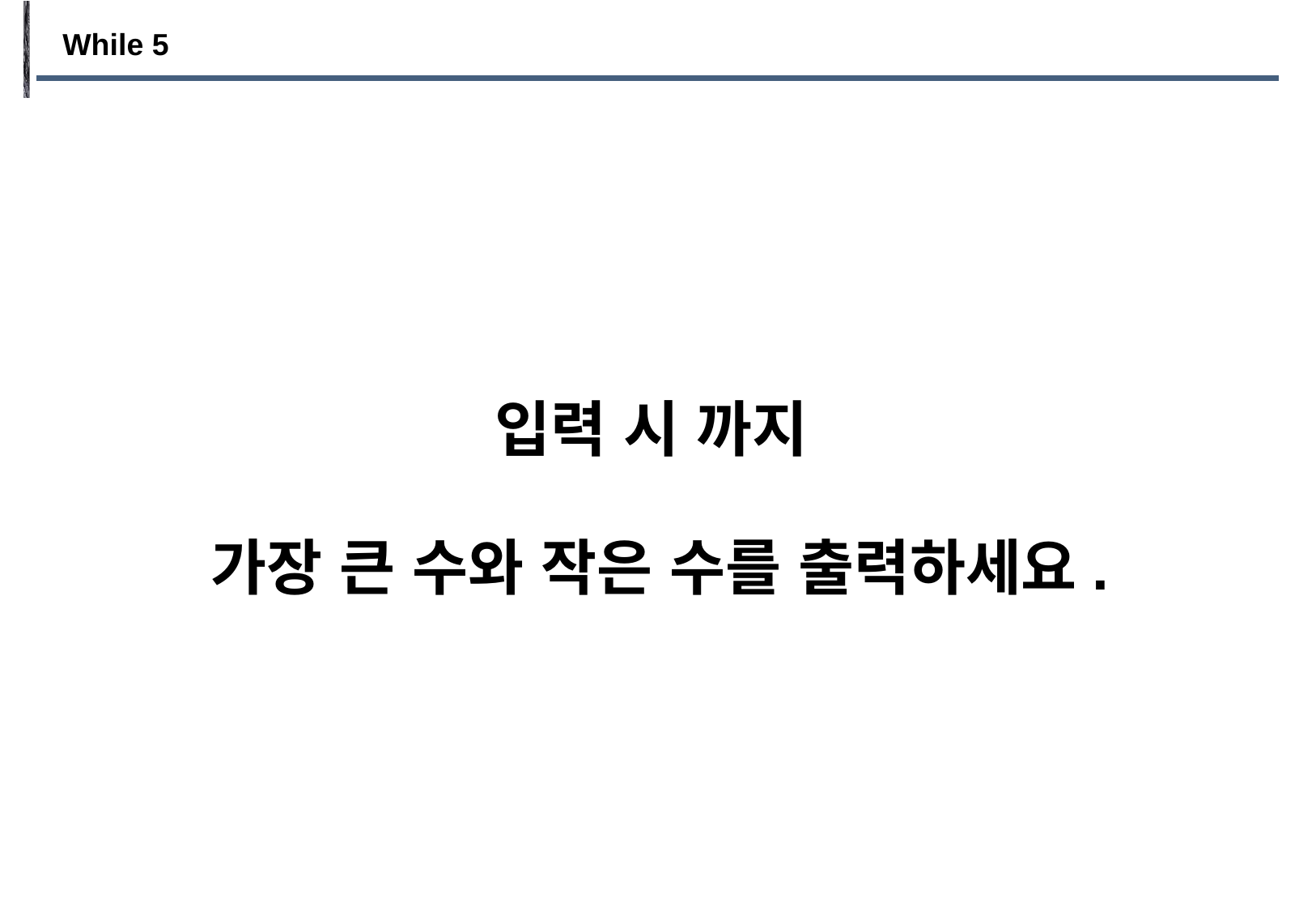

While 5

입력 시 까지
가장 큰 수와 작은 수를 출력하세요.